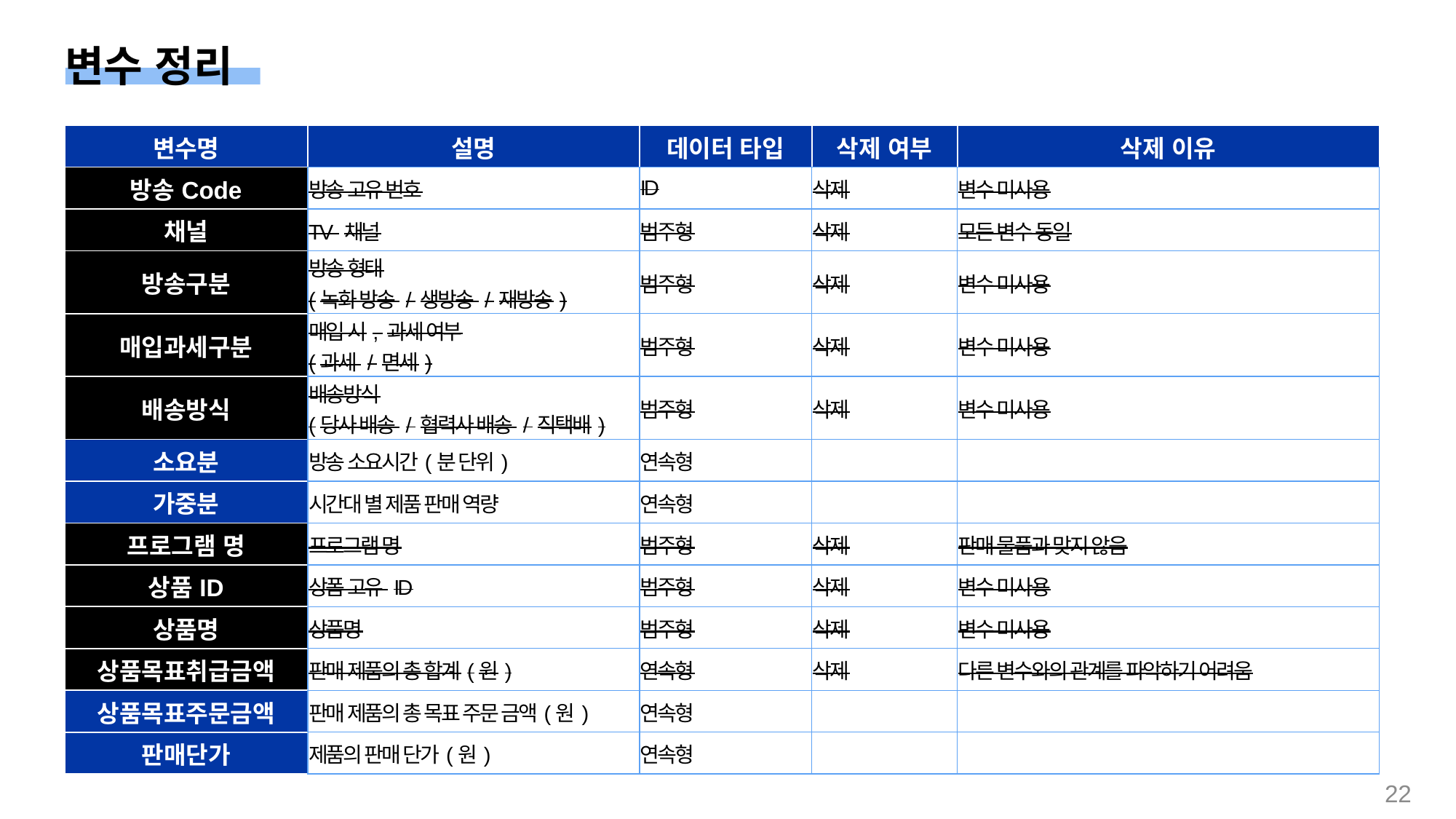

변수 정리

| 변수명 | 설명 | 데이터 타입 | 삭제 여부 | 삭제 이유 |
| --- | --- | --- | --- | --- |
| 방송Code | 방송 고유 번호 | ID | 삭제 | 변수 미사용 |
| 채널 | TV 채널 | 범주형 | 삭제 | 모든 변수 동일 |
| 방송구분 | 방송 형태 (녹화 방송 / 생방송 / 재방송) | 범주형 | 삭제 | 변수 미사용 |
| 매입과세구분 | 매입 시, 과세 여부 (과세 / 면세) | 범주형 | 삭제 | 변수 미사용 |
| 배송방식 | 배송방식 (당사 배송 / 협력사 배송 / 직택배) | 범주형 | 삭제 | 변수 미사용 |
| 소요분 | 방송 소요시간(분 단위) | 연속형 |  |  |
| 가중분 | 시간대 별 제품 판매 역량 | 연속형 |  |  |
| 프로그램 명 | 프로그램 명 | 범주형 | 삭제 | 판매 물품과 맞지 않음 |
| 상품ID | 상폼 고유 ID | 범주형 | 삭제 | 변수 미사용 |
| 상품명 | 상품명 | 범주형 | 삭제 | 변수 미사용 |
| 상품목표취급금액 | 판매 제품의 총 합계(원) | 연속형 | 삭제 | 다른 변수와의 관계를 파악하기 어려움 |
| 상품목표주문금액 | 판매 제품의 총 목표 주문 금액(원) | 연속형 |  |  |
| 판매단가 | 제품의 판매 단가(원) | 연속형 |  |  |
22